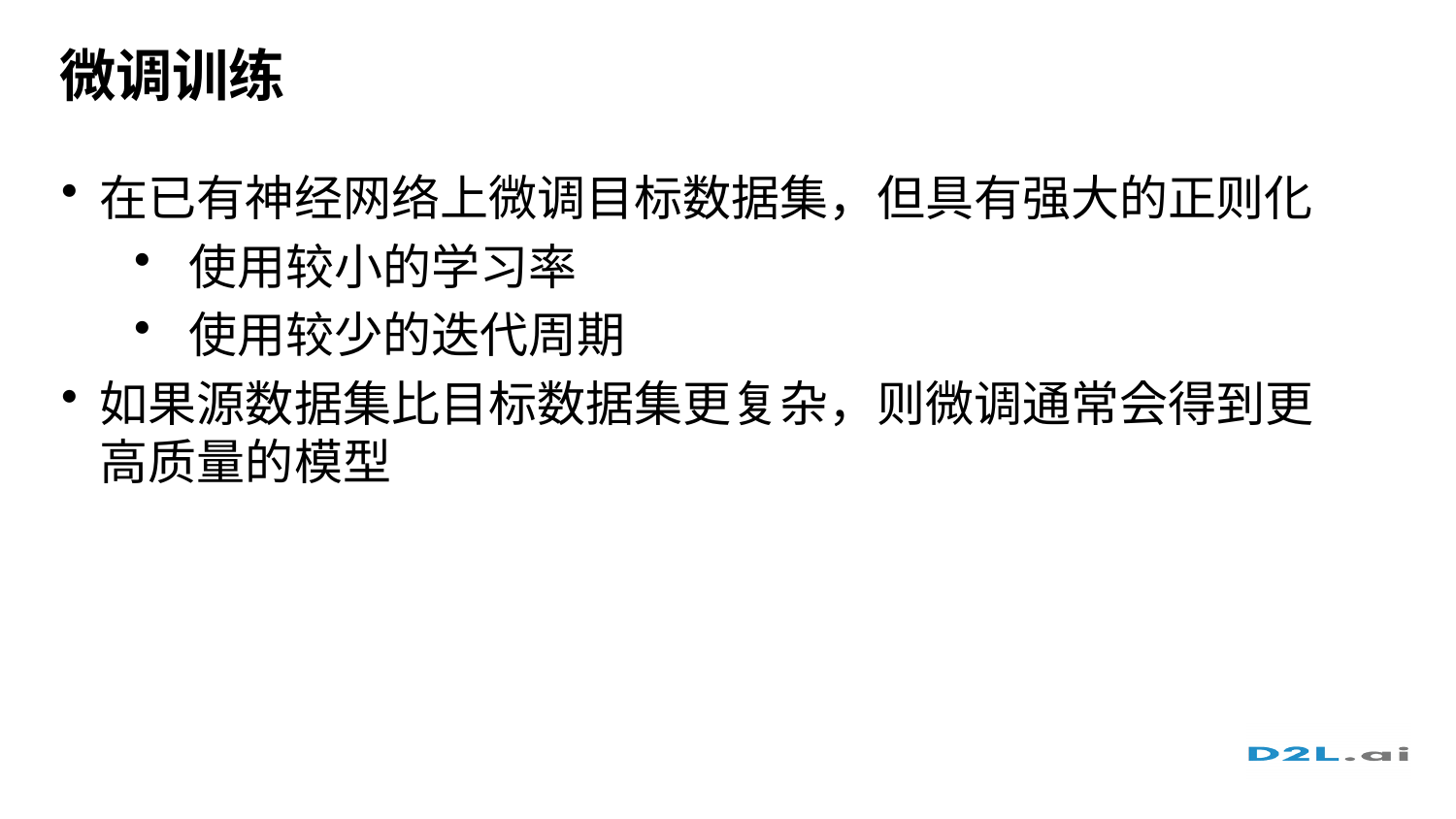

# 微调训练
在已有神经网络上微调目标数据集，但具有强大的正则化
使用较小的学习率
使用较少的迭代周期
如果源数据集比目标数据集更复杂，则微调通常会得到更高质量的模型